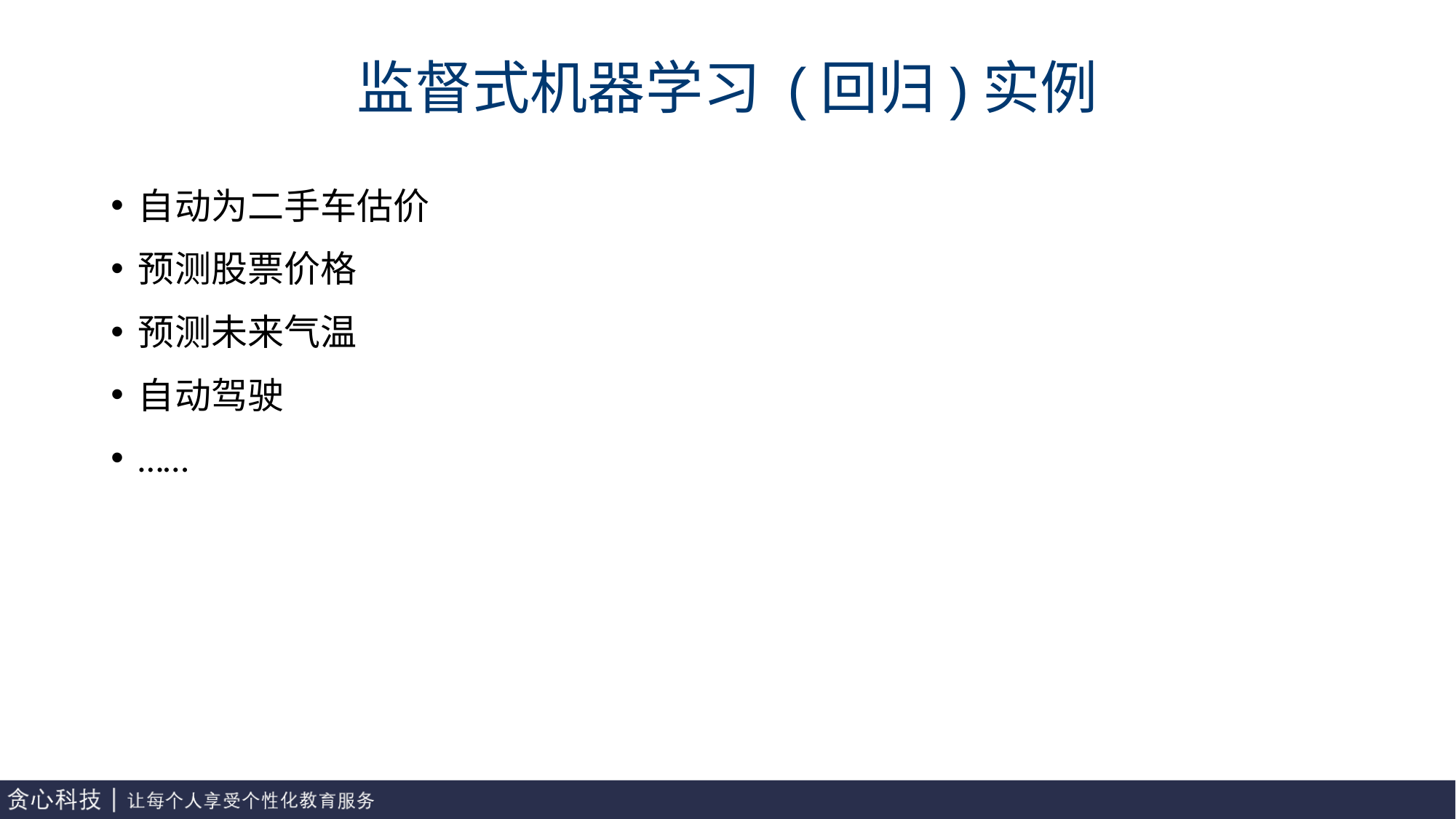

# 监督式机器学习 (回归)实例
自动为二手车估价
预测股票价格
预测未来气温
自动驾驶
……